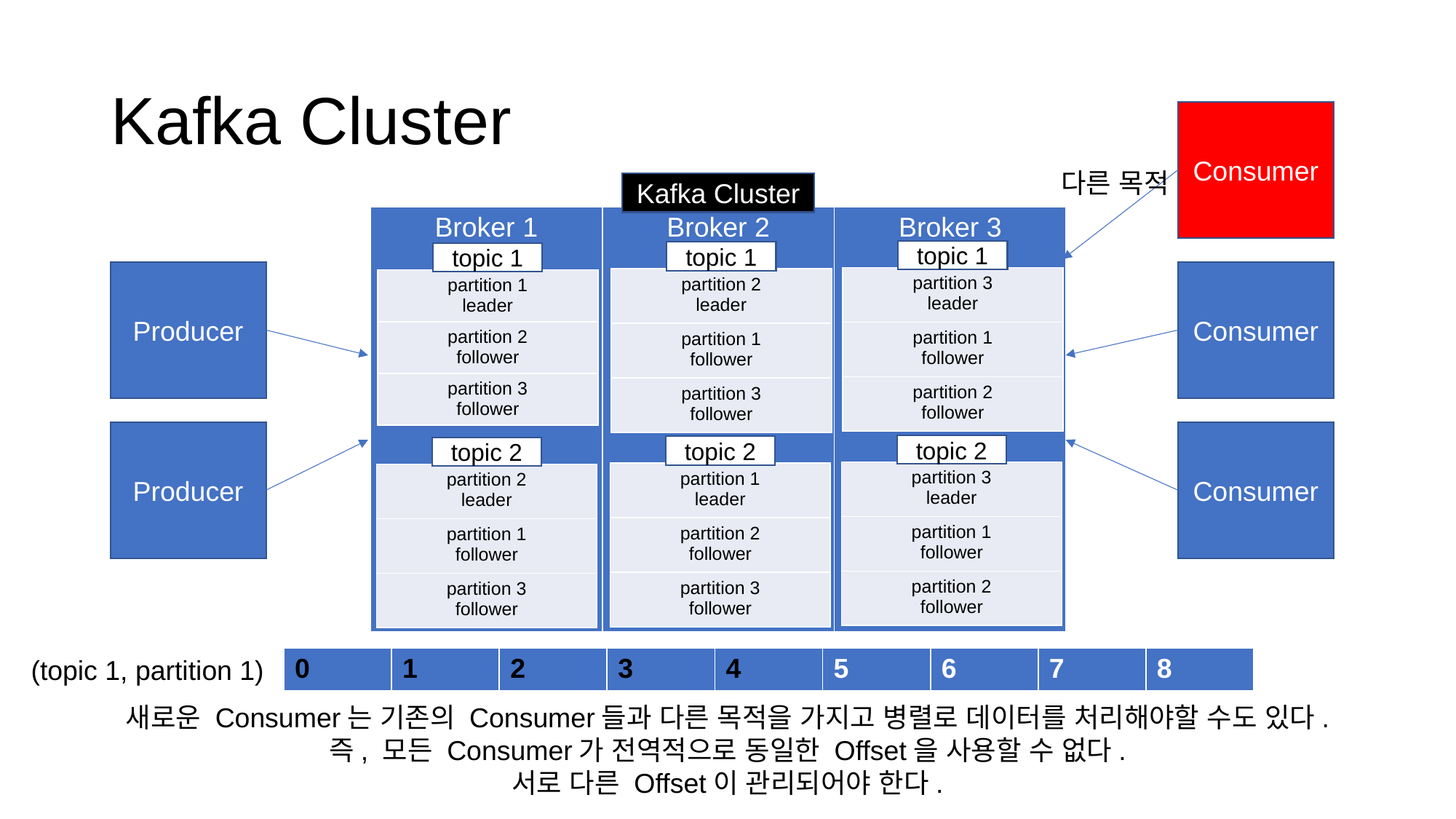

# Kafka Cluster
Consumer
다른 목적
Kafka Cluster
| Broker 1 | Broker 2 | Broker 3 |
| --- | --- | --- |
topic 1
topic 1
topic 1
Producer
Consumer
| partition 3 leader |
| --- |
| partition 1 follower |
| partition 2 follower |
| partition 2 leader |
| --- |
| partition 1 follower |
| partition 3 follower |
| partition 1 leader |
| --- |
| partition 2 follower |
| partition 3 follower |
Producer
Consumer
topic 2
topic 2
topic 2
| partition 3 leader |
| --- |
| partition 1 follower |
| partition 2 follower |
| partition 1 leader |
| --- |
| partition 2 follower |
| partition 3 follower |
| partition 2 leader |
| --- |
| partition 1 follower |
| partition 3 follower |
(topic 1, partition 1)
| 0 | 1 | 2 | 3 | 4 | 5 | 6 | 7 | 8 |
| --- | --- | --- | --- | --- | --- | --- | --- | --- |
새로운 Consumer는 기존의 Consumer들과 다른 목적을 가지고 병렬로 데이터를 처리해야할 수도 있다.
즉, 모든 Consumer가 전역적으로 동일한 Offset을 사용할 수 없다.
서로 다른 Offset이 관리되어야 한다.